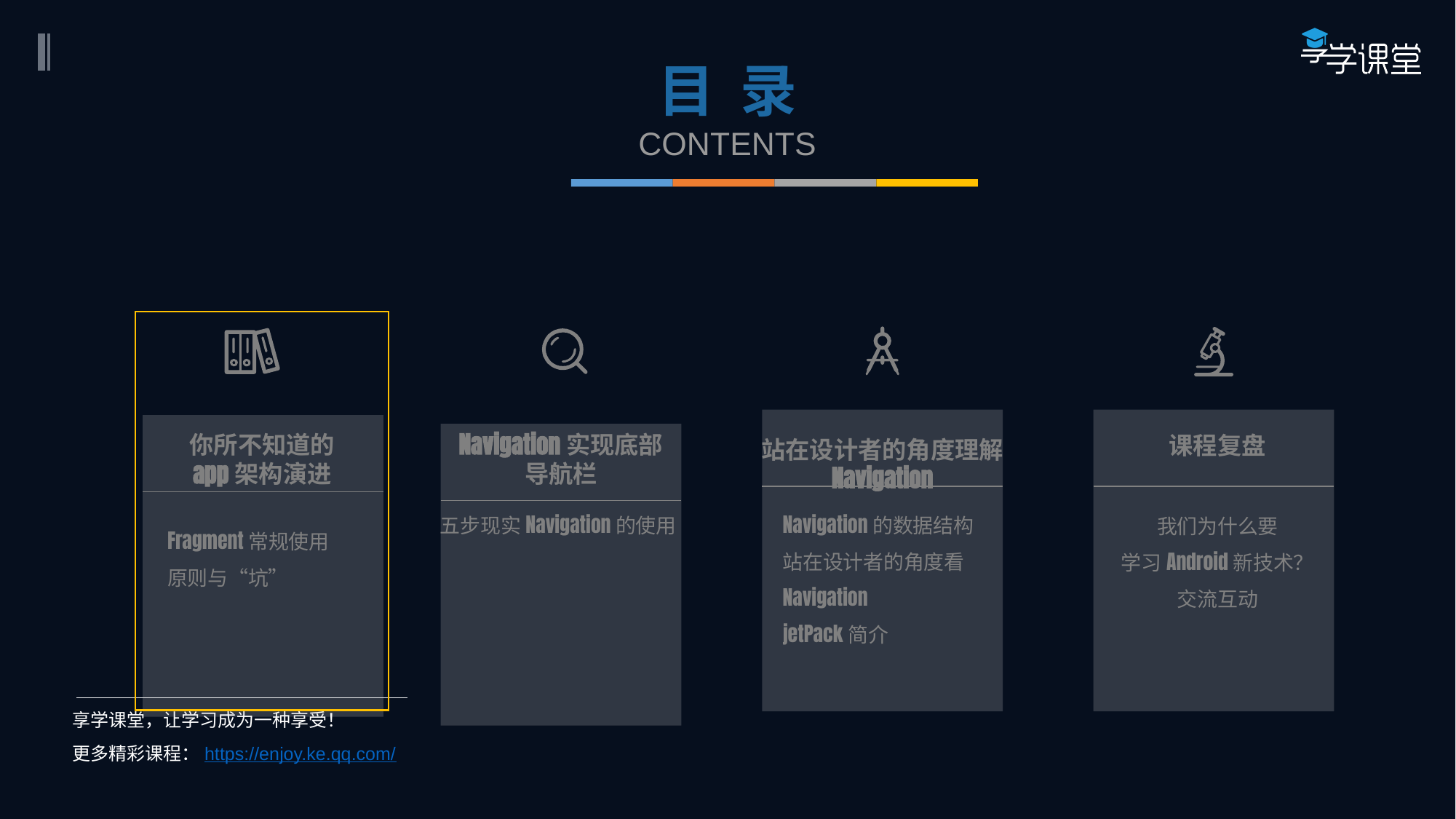

目  录
CONTENTS

你所不知道的 app架构演进
Navigation实现底部
导航栏
课程复盘
站在设计者的角度理解
Navigation
五步现实Navigation的使用

Navigation的数据结构
站在设计者的角度看Navigation
jetPack简介
我们为什么要
学习Android新技术？
交流互动
Fragment常规使用
原则与“坑”